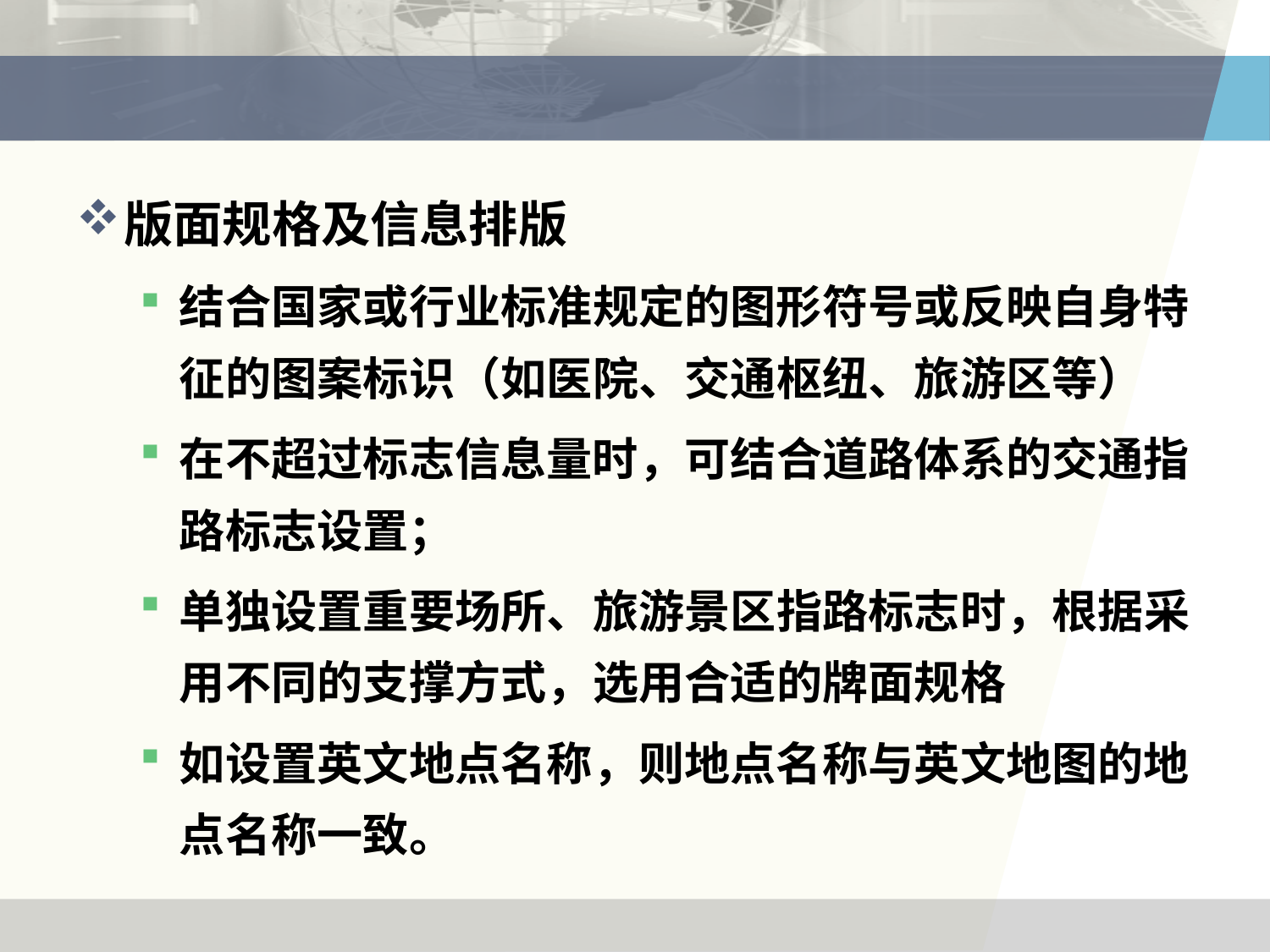

#
版面规格及信息排版
结合国家或行业标准规定的图形符号或反映自身特征的图案标识（如医院、交通枢纽、旅游区等）
在不超过标志信息量时，可结合道路体系的交通指路标志设置；
单独设置重要场所、旅游景区指路标志时，根据采用不同的支撑方式，选用合适的牌面规格
如设置英文地点名称，则地点名称与英文地图的地点名称一致。